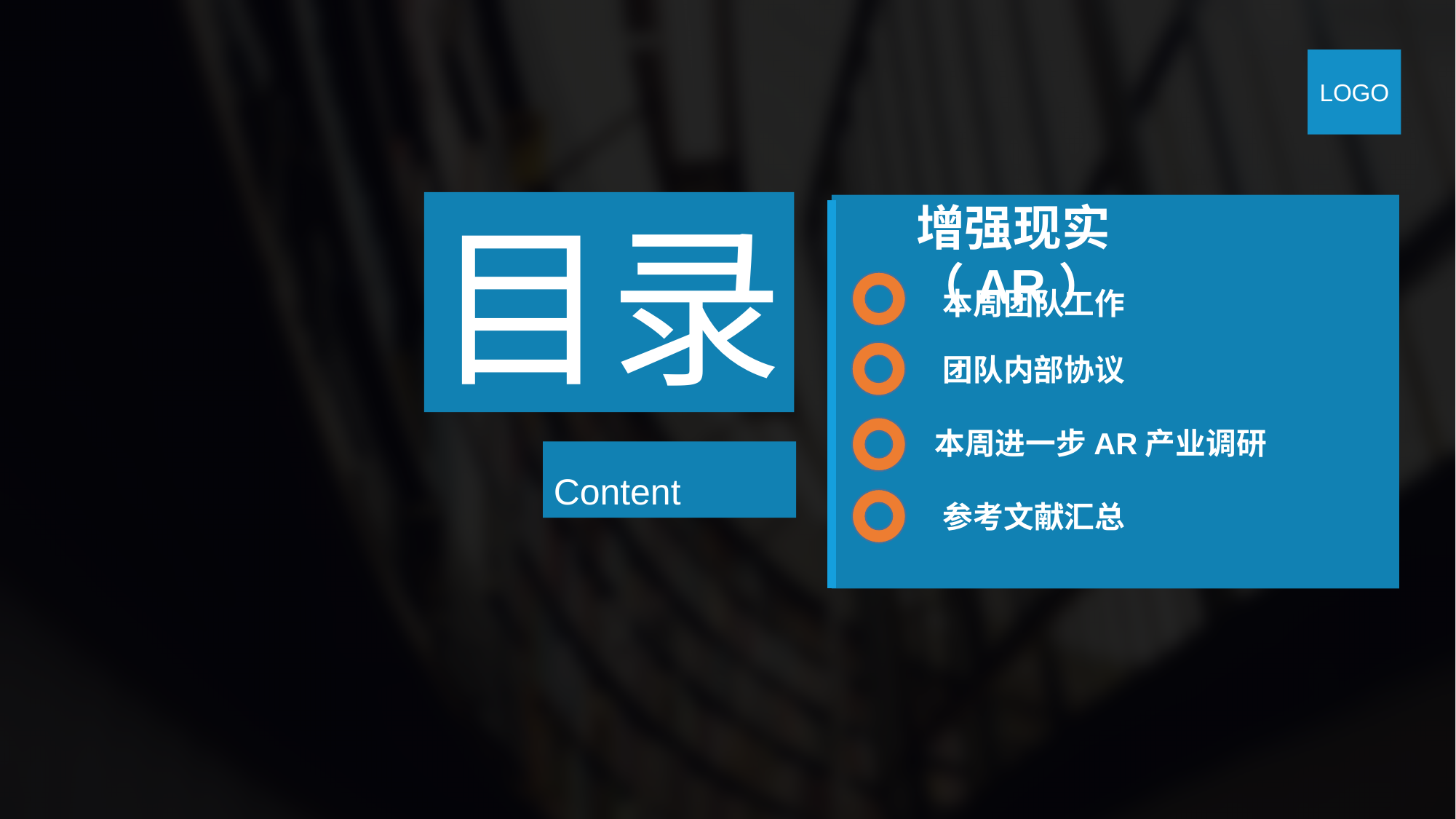

LOGO
目录
增强现实（AR）
本周团队工作
团队内部协议
本周进一步AR产业调研
参考文献汇总

Content